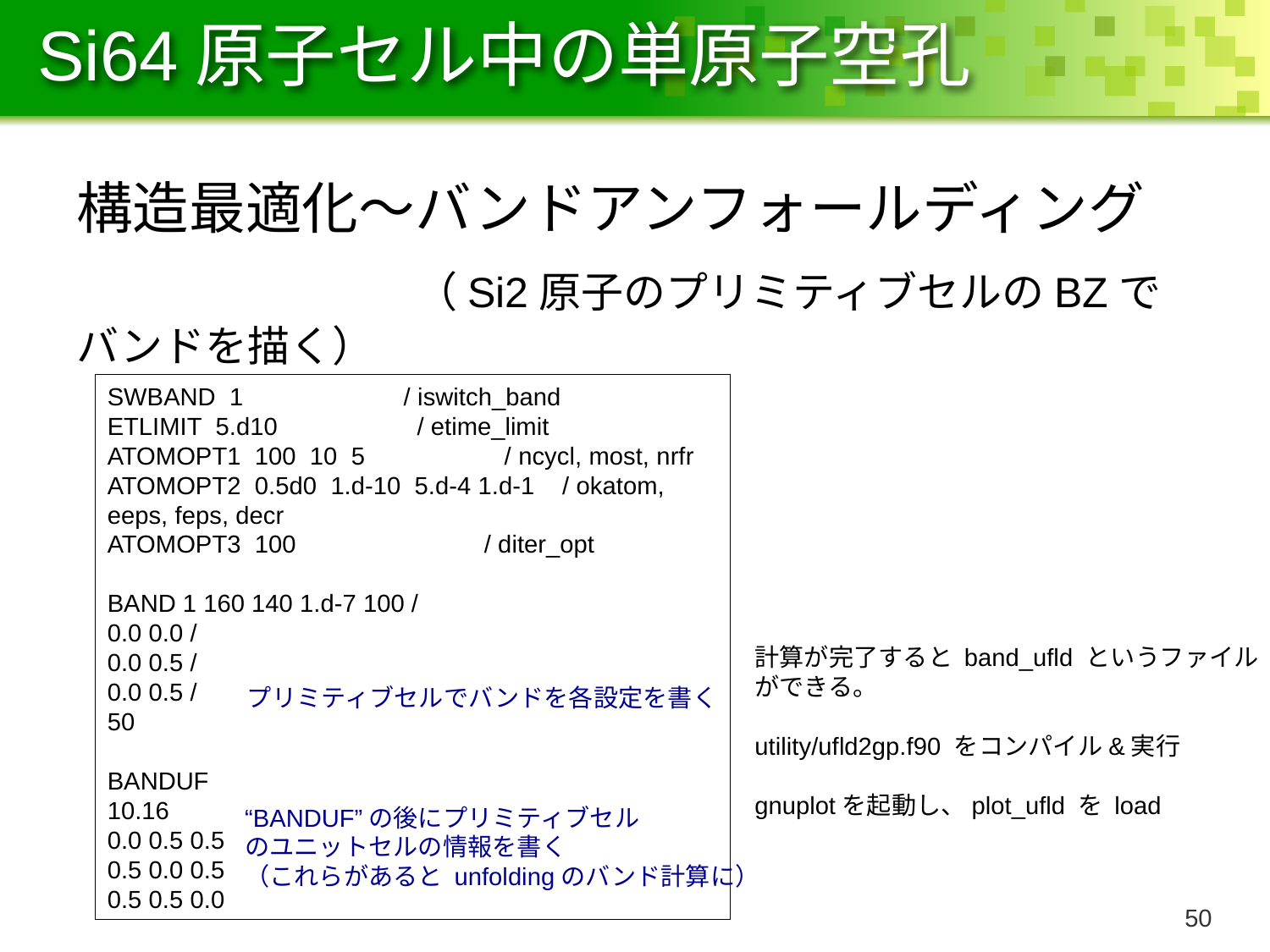

# Si64原子セル中の単原子空孔
構造最適化〜バンドアンフォールディング
　　　　　　（Si2原子のプリミティブセルのBZでバンドを描く）

SWBAND  1                       / iswitch_band
ETLIMIT  5.d10                    / etime_limit
ATOMOPT1  100  10  5                    / ncycl, most, nrfr
ATOMOPT2  0.5d0  1.d-10  5.d-4 1.d-1    / okatom, eeps, feps, decr
ATOMOPT3  100                           / diter_opt

BAND 1 160 140 1.d-7 100 /
0.0 0.0 /
0.0 0.5 /
0.0 0.5 /
50

BANDUF
10.16
0.0 0.5 0.5
0.5 0.0 0.5
0.5 0.5 0.0
計算が完了すると band_ufld というファイル
ができる。

utility/ufld2gp.f90 をコンパイル&実行

gnuplotを起動し、plot_ufld を load
プリミティブセルでバンドを各設定を書く
“BANDUF”の後にプリミティブセル
のユニットセルの情報を書く
（これらがあると unfoldingのバンド計算に）
50